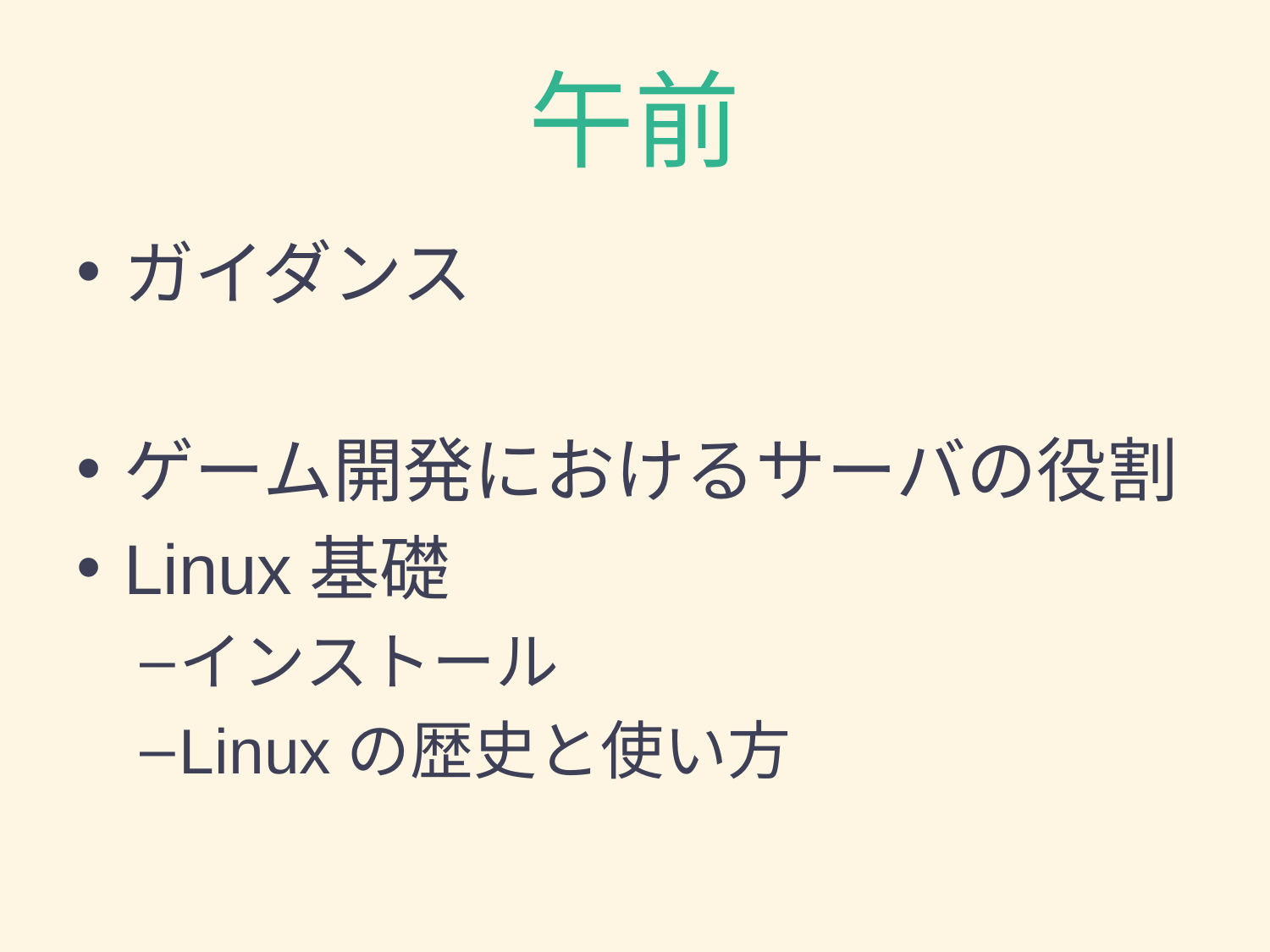

# 午前
ガイダンス

ゲーム開発におけるサーバの役割
Linux基礎
インストール
Linuxの歴史と使い方